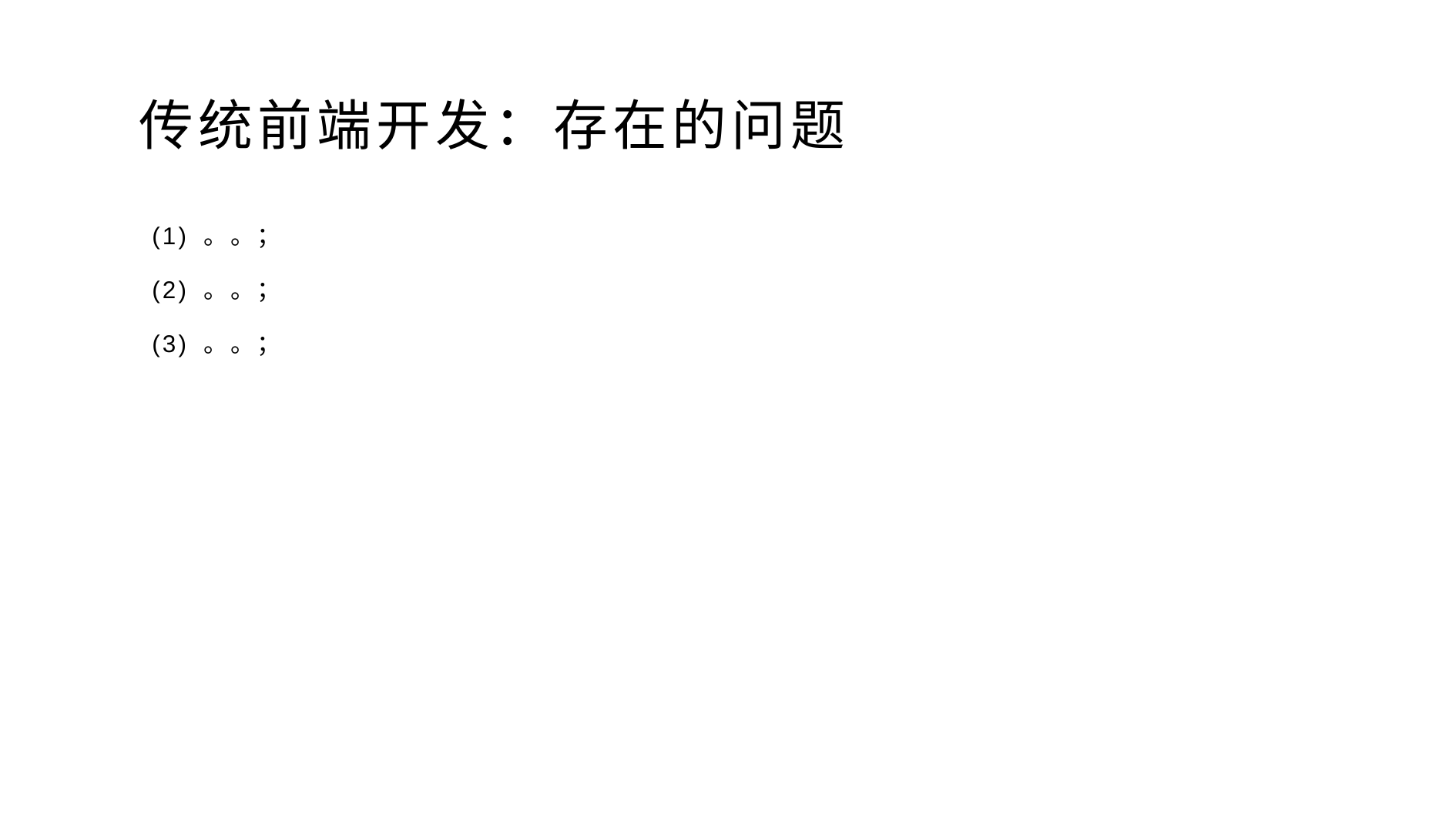

# 传统前端开发：存在的问题
(1) 。。；
(2) 。。；
(3) 。。；